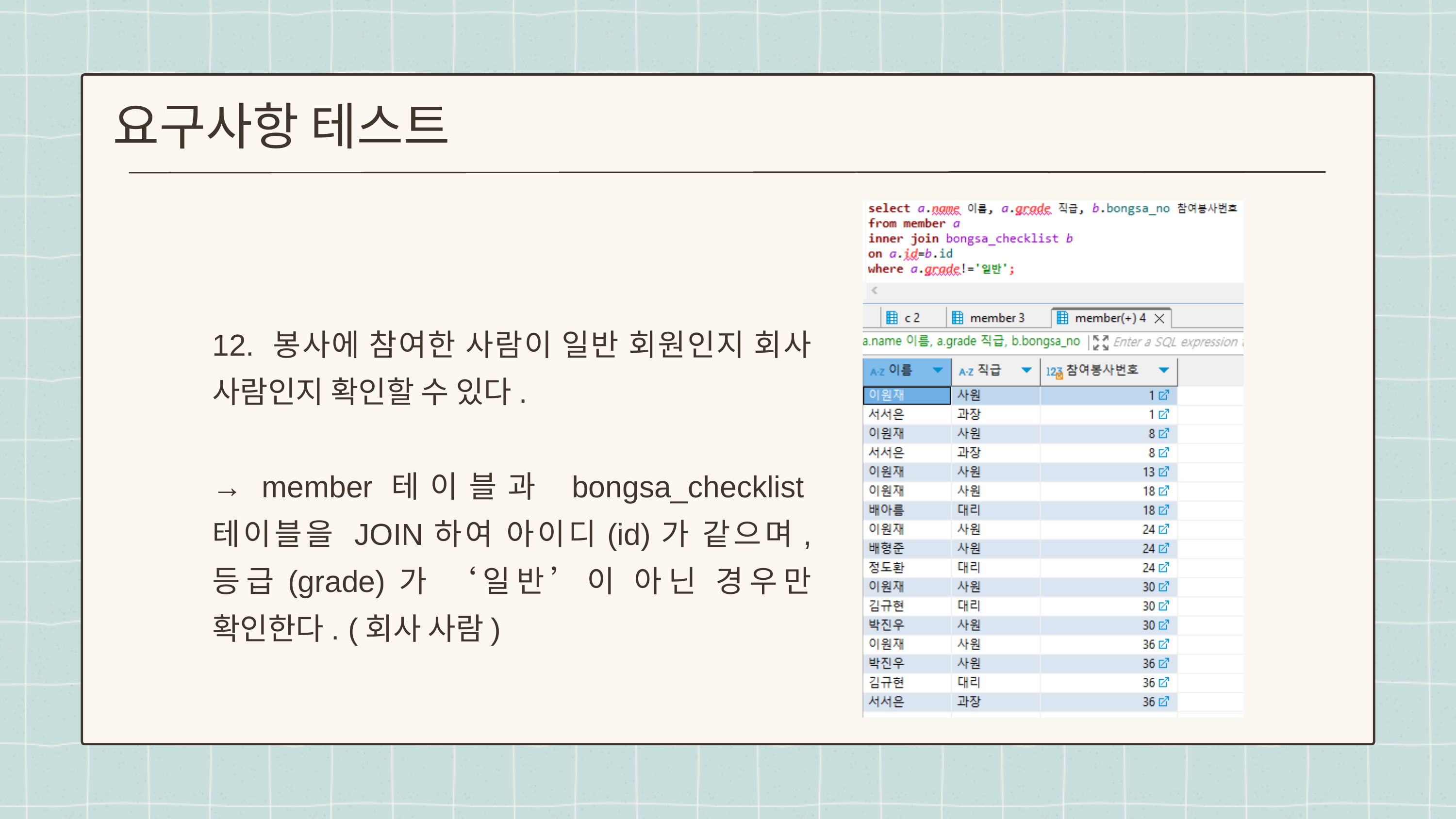

요구사항 테스트

12. 봉사에 참여한 사람이 일반 회원인지 회사 사람인지 확인할 수 있다.

→ member테이블과 bongsa_checklist테이블을 JOIN하여 아이디(id)가 같으며, 등급(grade)가 ‘일반’이 아닌 경우만 확인한다. (회사 사람)